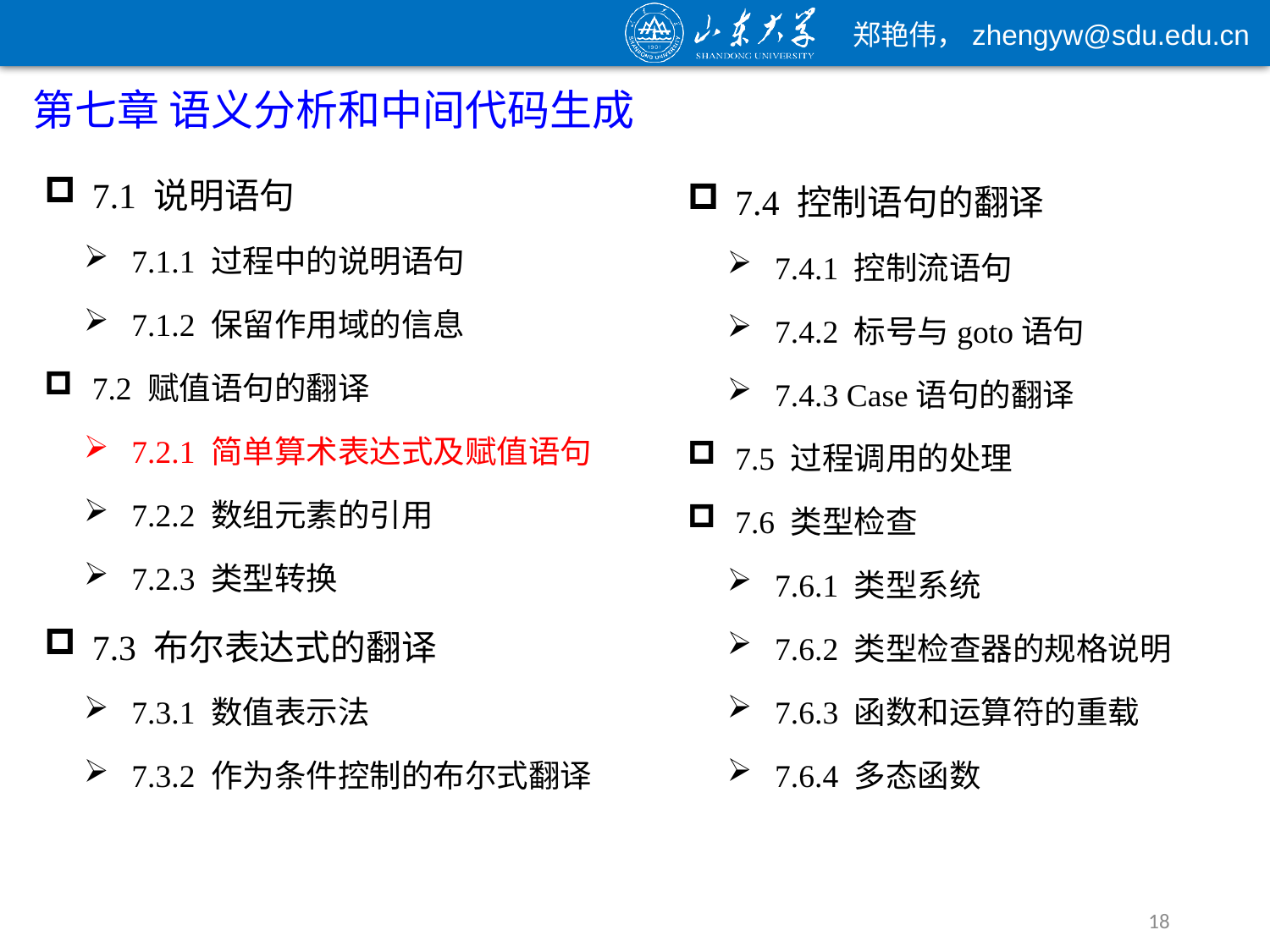

第七章 语义分析和中间代码生成
7.1 说明语句
7.1.1 过程中的说明语句
7.1.2 保留作用域的信息
7.2 赋值语句的翻译
7.2.1 简单算术表达式及赋值语句
7.2.2 数组元素的引用
7.2.3 类型转换
7.3 布尔表达式的翻译
7.3.1 数值表示法
7.3.2 作为条件控制的布尔式翻译
7.4 控制语句的翻译
7.4.1 控制流语句
7.4.2 标号与goto语句
7.4.3 Case语句的翻译
7.5 过程调用的处理
7.6 类型检查
7.6.1 类型系统
7.6.2 类型检查器的规格说明
7.6.3 函数和运算符的重载
7.6.4 多态函数
18